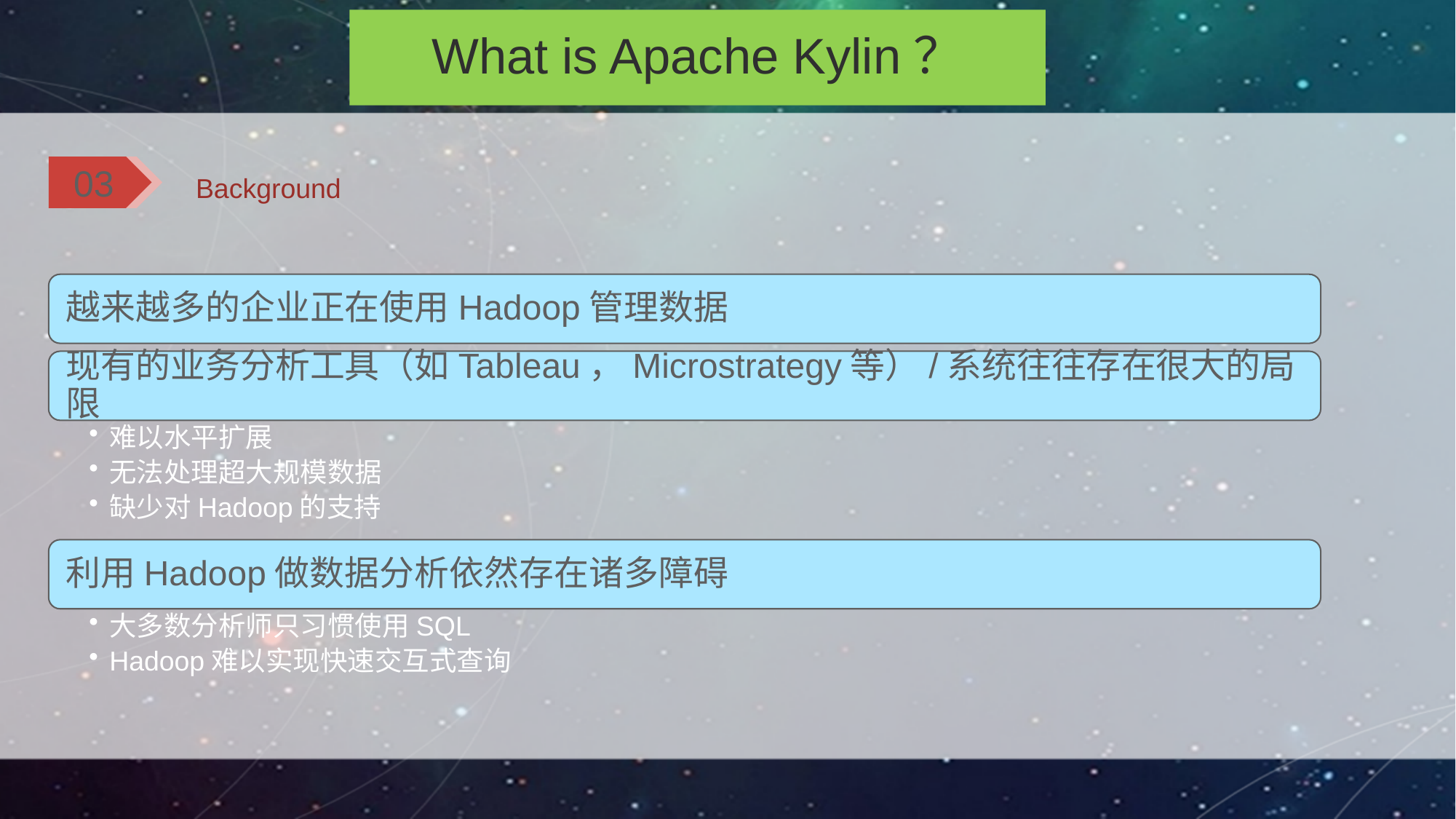

What is Apache Kylin？
Background
03

越来越多的企业正在使用Hadoop管理数据
现有的业务分析工具（如Tableau，Microstrategy等）/系统往往存在很大的局限
难以水平扩展
无法处理超大规模数据
缺少对Hadoop的支持
利用Hadoop做数据分析依然存在诸多障碍
大多数分析师只习惯使用SQL
Hadoop难以实现快速交互式查询